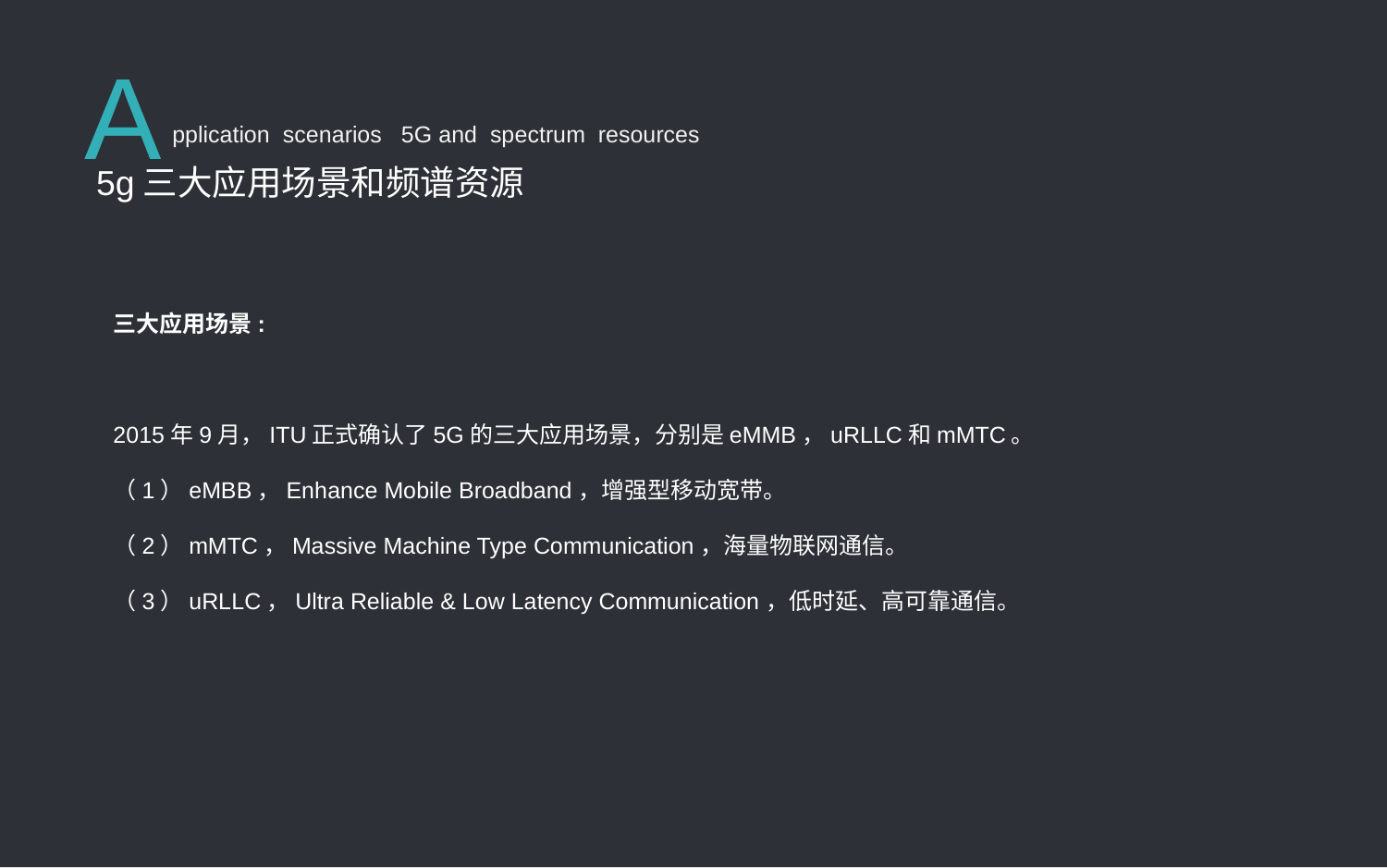

A
  pplication  scenarios   5G and  spectrum  resources
5g三大应用场景和频谱资源
三大应用场景:

2015年9月，ITU正式确认了5G的三大应用场景，分别是eMMB，uRLLC和mMTC。
（1）eMBB，Enhance Mobile Broadband，增强型移动宽带。
（2）mMTC，Massive Machine Type Communication，海量物联网通信。
（3）uRLLC，Ultra Reliable & Low Latency Communication，低时延、高可靠通信。